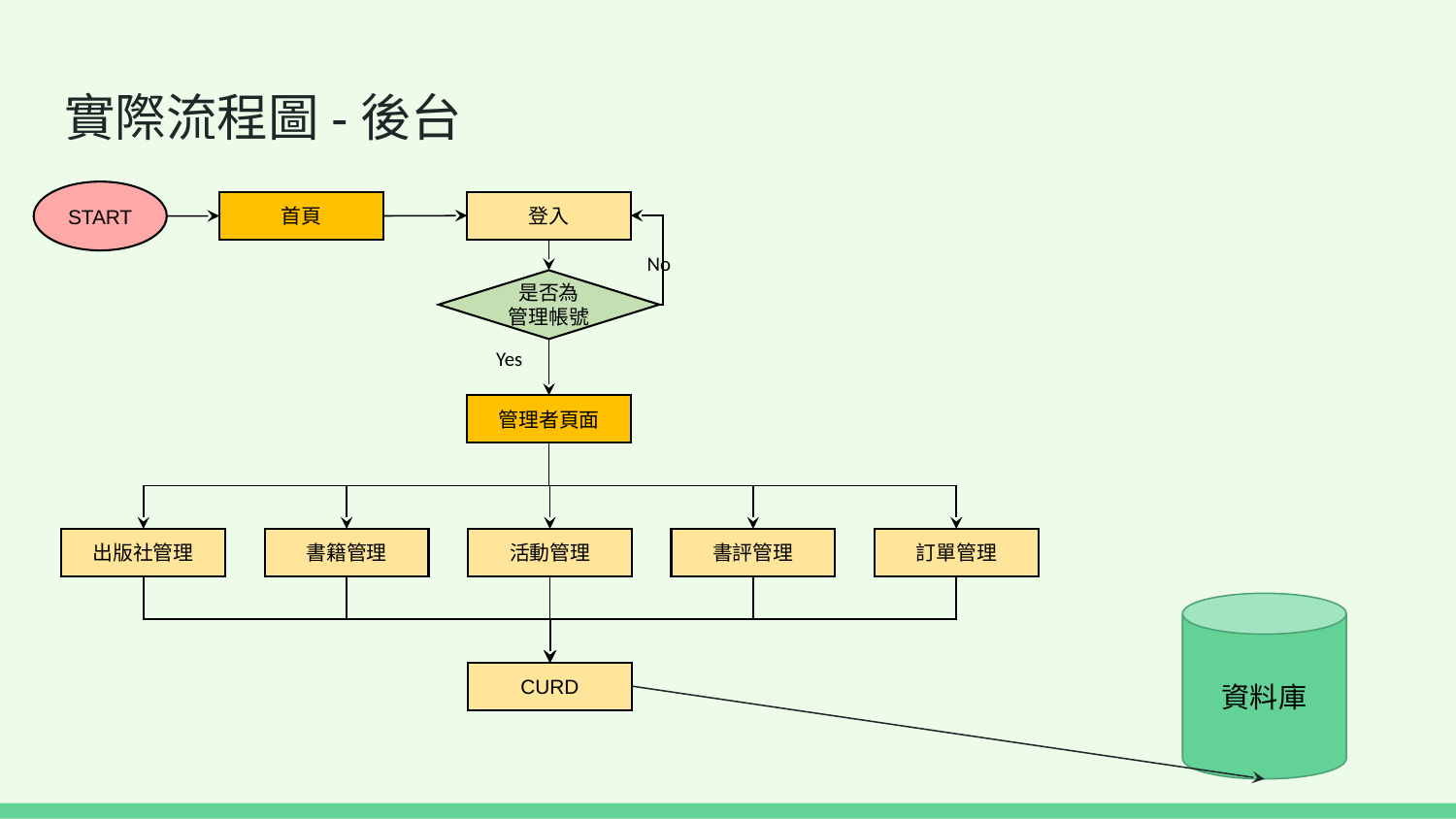

# 實際流程圖-後台
START
登入
首頁
No
是否為
管理帳號
Yes
管理者頁面
出版社管理
書籍管理
活動管理
書評管理
訂單管理

資料庫
CURD